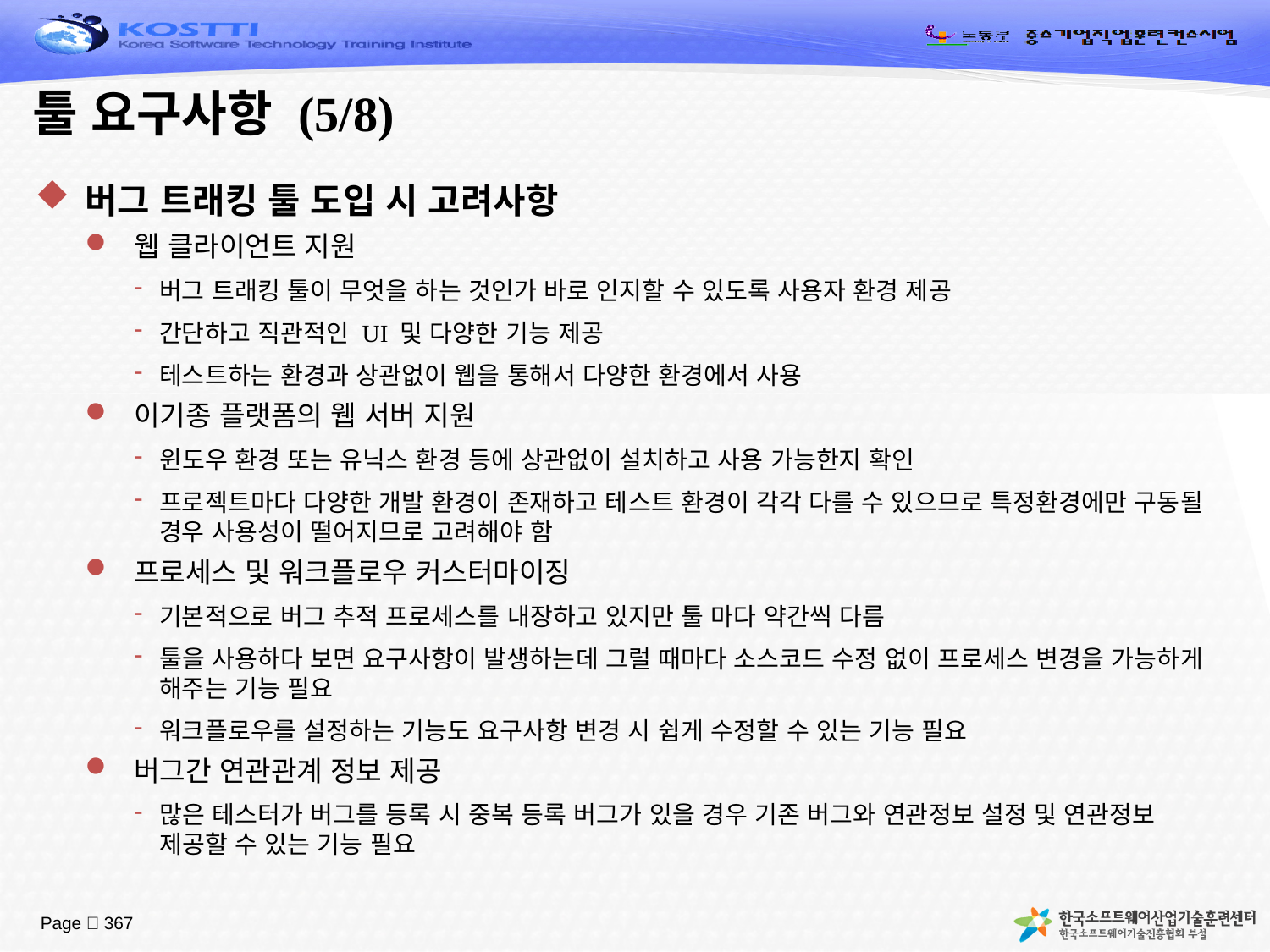

# 툴 요구사항 (5/8)
버그 트래킹 툴 도입 시 고려사항
웹 클라이언트 지원
버그 트래킹 툴이 무엇을 하는 것인가 바로 인지할 수 있도록 사용자 환경 제공
간단하고 직관적인 UI 및 다양한 기능 제공
테스트하는 환경과 상관없이 웹을 통해서 다양한 환경에서 사용
이기종 플랫폼의 웹 서버 지원
윈도우 환경 또는 유닉스 환경 등에 상관없이 설치하고 사용 가능한지 확인
프로젝트마다 다양한 개발 환경이 존재하고 테스트 환경이 각각 다를 수 있으므로 특정환경에만 구동될 경우 사용성이 떨어지므로 고려해야 함
프로세스 및 워크플로우 커스터마이징
기본적으로 버그 추적 프로세스를 내장하고 있지만 툴 마다 약간씩 다름
툴을 사용하다 보면 요구사항이 발생하는데 그럴 때마다 소스코드 수정 없이 프로세스 변경을 가능하게 해주는 기능 필요
워크플로우를 설정하는 기능도 요구사항 변경 시 쉽게 수정할 수 있는 기능 필요
버그간 연관관계 정보 제공
많은 테스터가 버그를 등록 시 중복 등록 버그가 있을 경우 기존 버그와 연관정보 설정 및 연관정보 제공할 수 있는 기능 필요